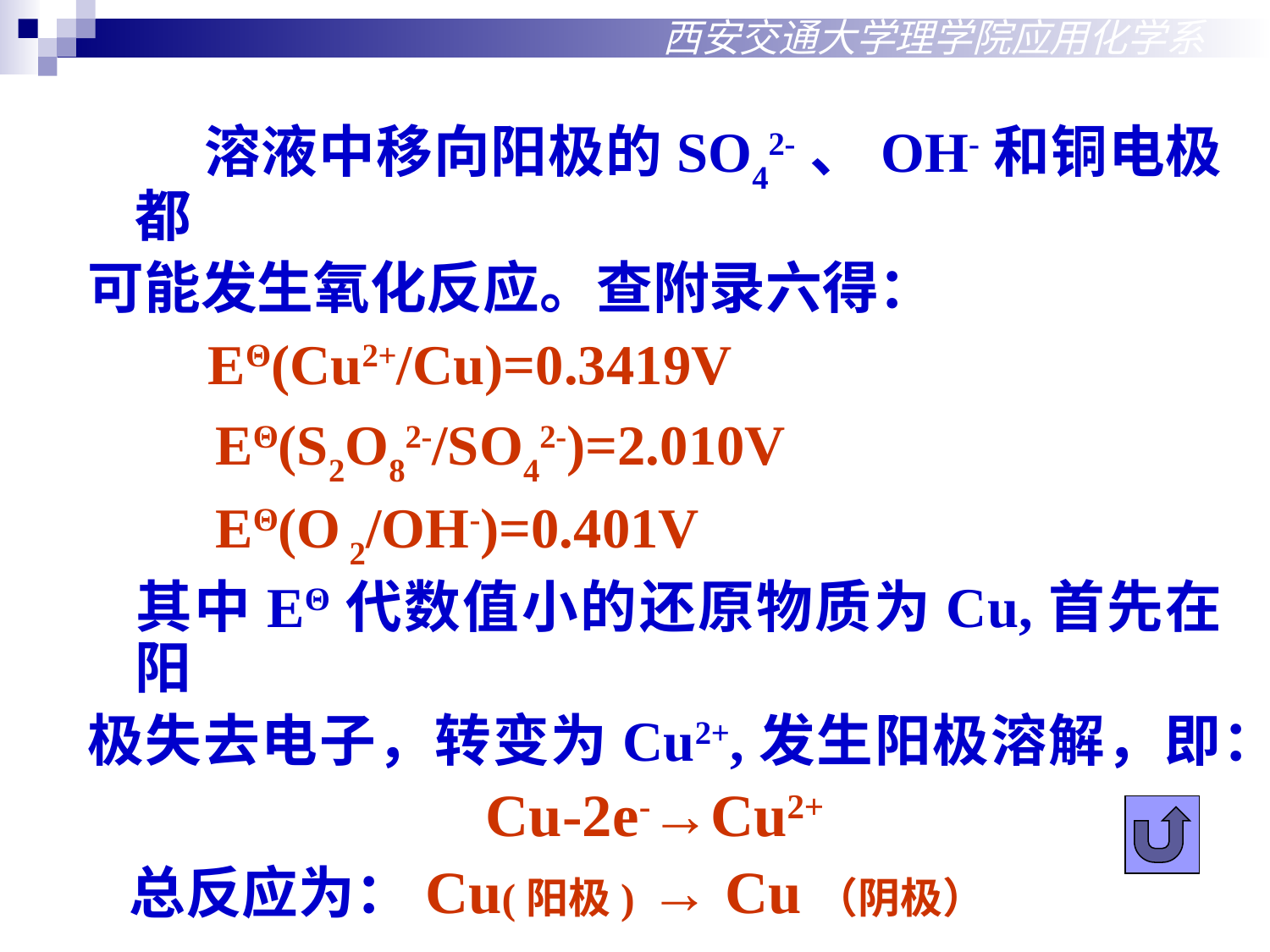

西安交通大学理学院应用化学系
       溶液中移向阳极的SO42-、OH-和铜电极都
可能发生氧化反应。查附录六得：
        EΘ(Cu2+/Cu)=0.3419V
         EΘ(S2O82-/SO42-)=2.010V
         EΘ(O 2/OH-)=0.401V
  其中EΘ代数值小的还原物质为Cu,首先在阳
极失去电子，转变为Cu2+,发生阳极溶解，即：
Cu-2e-→Cu2+
  总反应为：Cu(阳极) → Cu（阴极）